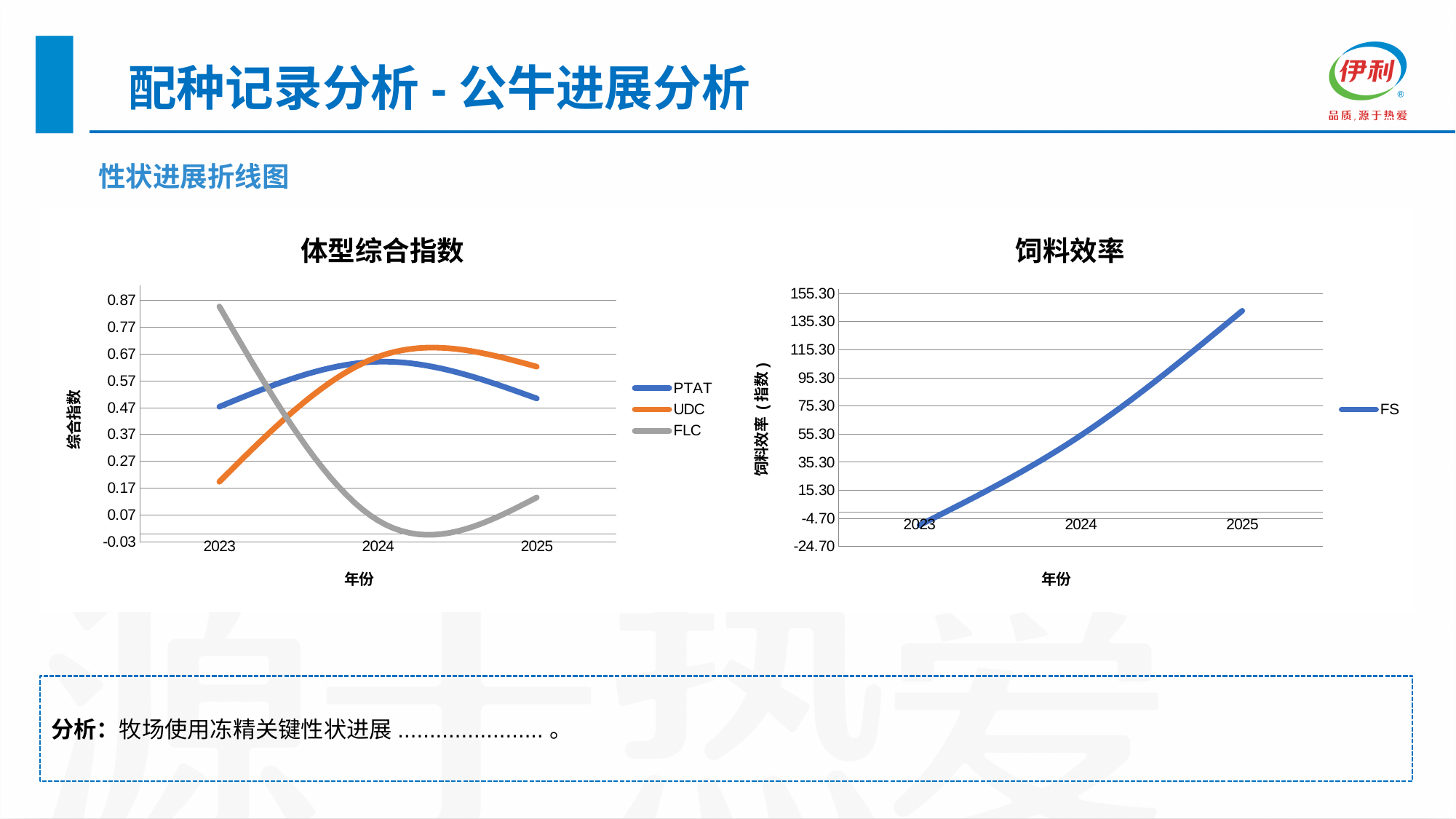

配种记录分析-公牛进展分析
| 性状进展折线图 |
| --- |

### Chart: 体型综合指数

| Category | PTAT | UDC | FLC |
|---|---|---|---|
| 2023 | 0.473238866396761 | 0.1936003470214 | 0.846856564488143 |
| 2024 | 0.641027493477825 | 0.659229379891632 | 0.0493297210515754 |
| 2025 | 0.504074262461852 | 0.622469481180061 | 0.135226347914547 |

### Chart: 饲料效率

| Category | FS |
|---|---|
| 2023 | -9.45257374204743 |
| 2024 | 54.385711418824 |
| 2025 | 143.054679552391 |
分析：牧场使用冻精关键性状进展.......................。